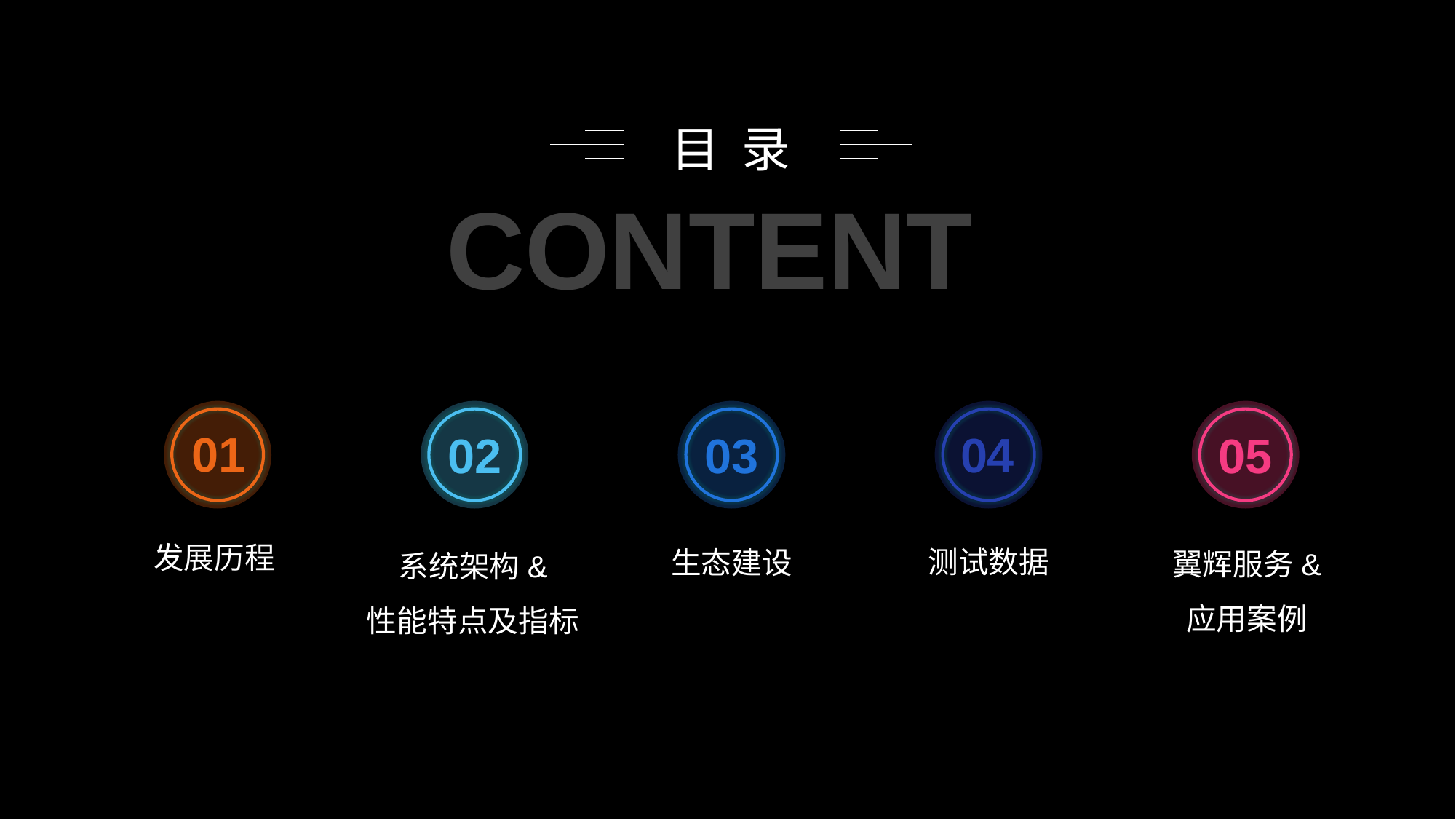

目  录
CONTENT

01

02

03

04

05
发展历程
翼辉服务&
应用案例
测试数据
生态建设
系统架构&
性能特点及指标